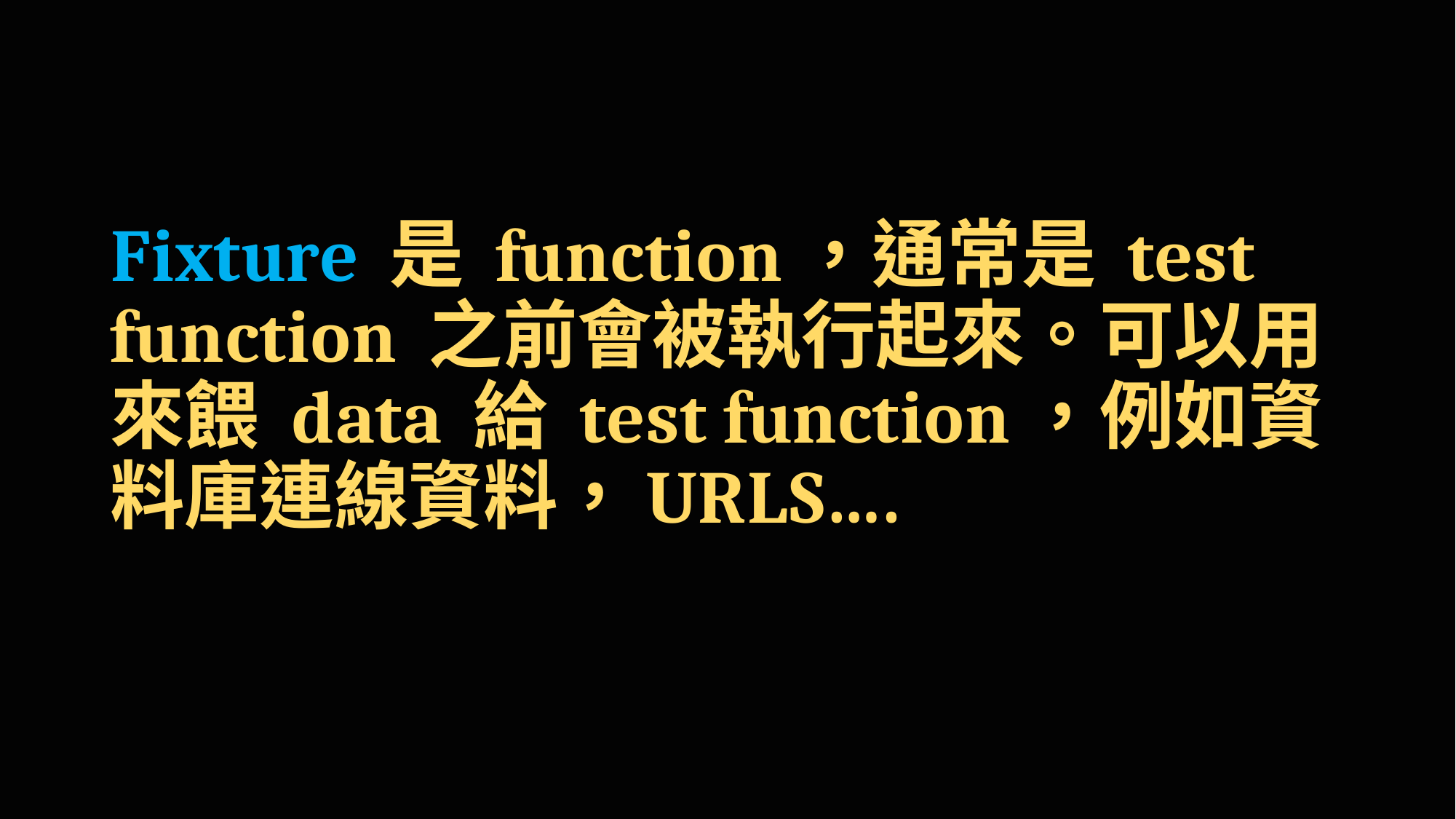

# Fixture 是 function，通常是 test function 之前會被執行起來。可以用來餵 data 給 test function，例如資料庫連線資料，URLS….